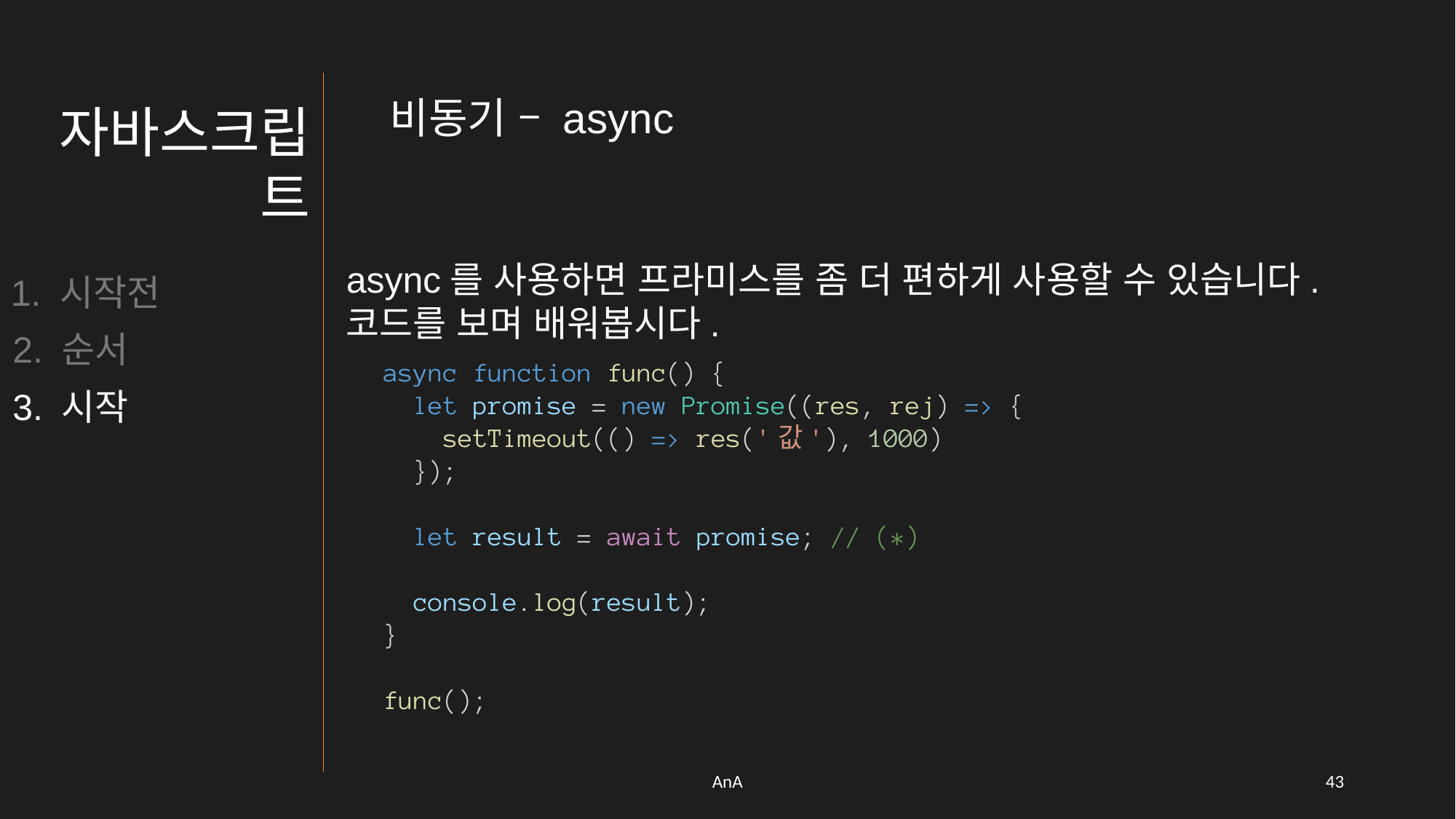

비동기 – async
자바스크립트
async를 사용하면 프라미스를 좀 더 편하게 사용할 수 있습니다.
코드를 보며 배워봅시다.
1. 시작전
2. 순서
async function func() {
  let promise = new Promise((res, rej) => {
    setTimeout(() => res('값'), 1000)
  });
  let result = await promise; // (*)
  console.log(result);
}
func();
3. 시작
AnA
43